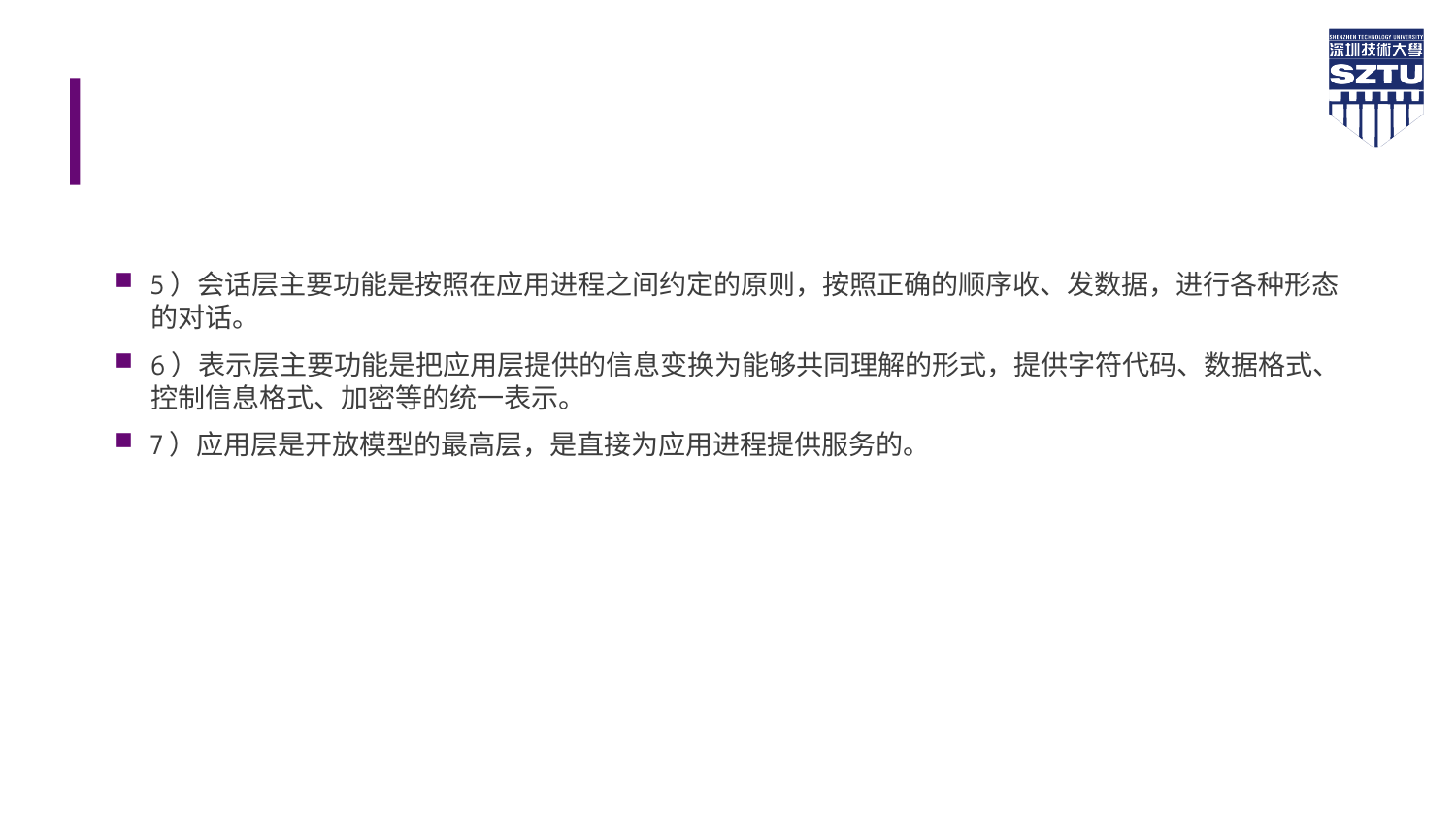

#
5）会话层主要功能是按照在应用进程之间约定的原则，按照正确的顺序收、发数据，进行各种形态的对话。
6）表示层主要功能是把应用层提供的信息变换为能够共同理解的形式，提供字符代码、数据格式、控制信息格式、加密等的统一表示。
7）应用层是开放模型的最高层，是直接为应用进程提供服务的。